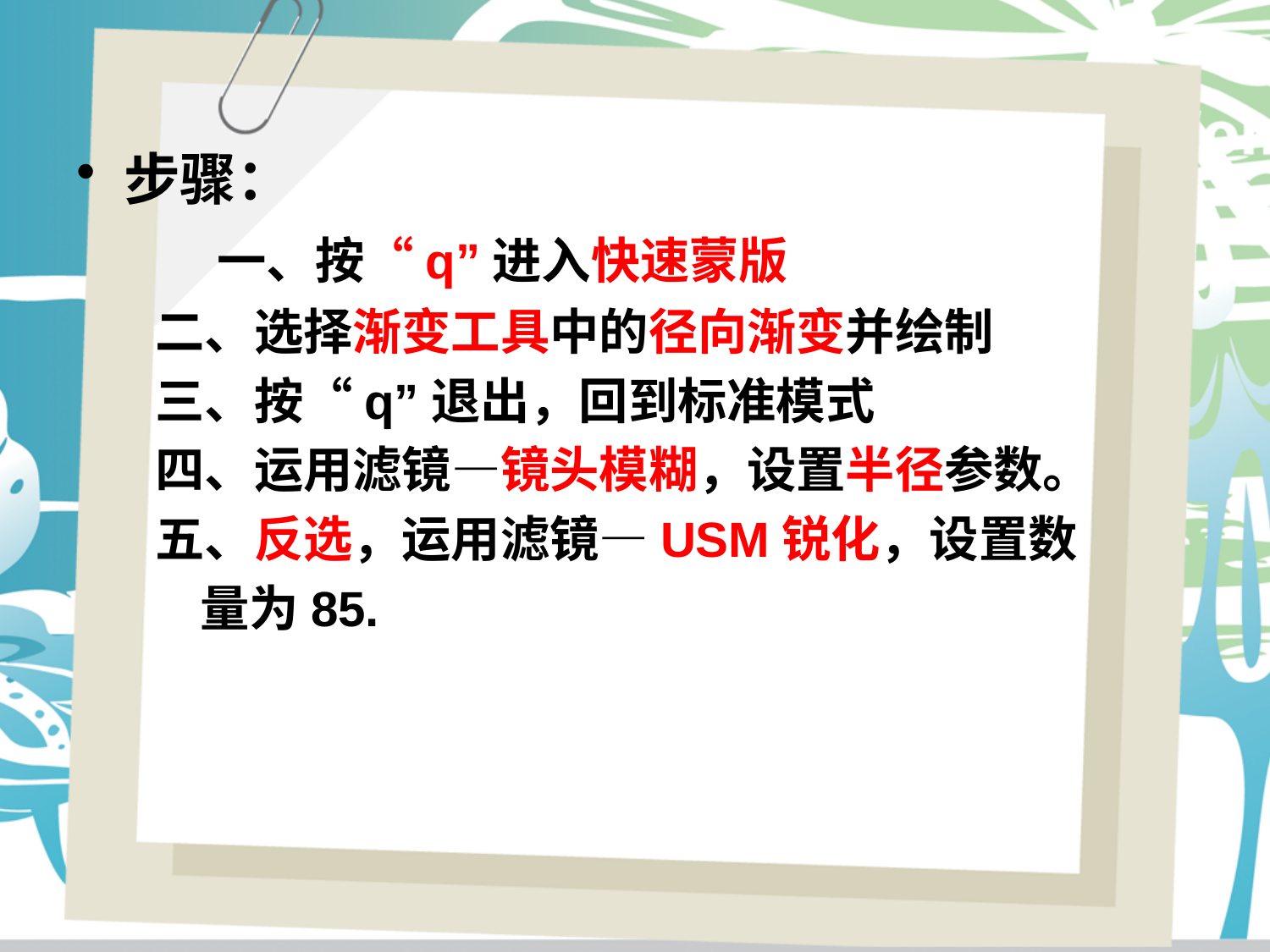

步骤：
          一、按“q”进入快速蒙版
      二、选择渐变工具中的径向渐变并绘制
      三、按“q”退出，回到标准模式
      四、运用滤镜—镜头模糊，设置半径参数。
      五、反选，运用滤镜—USM锐化，设置数
          量为85.